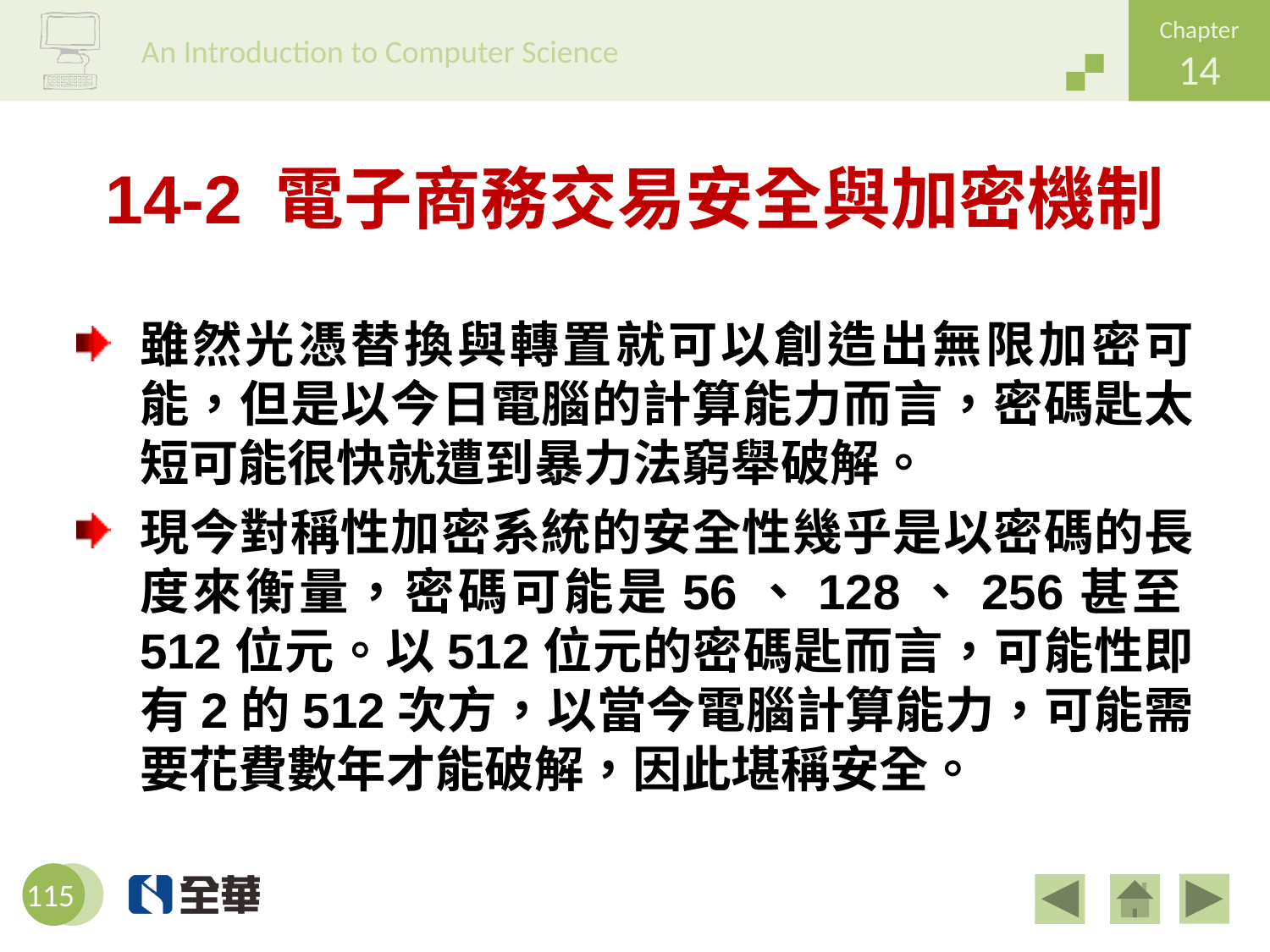

# 14-2 電子商務交易安全與加密機制
雖然光憑替換與轉置就可以創造出無限加密可能，但是以今日電腦的計算能力而言，密碼匙太短可能很快就遭到暴力法窮舉破解。
現今對稱性加密系統的安全性幾乎是以密碼的長度來衡量，密碼可能是56、128、256甚至512位元。以512位元的密碼匙而言，可能性即有2的512次方，以當今電腦計算能力，可能需要花費數年才能破解，因此堪稱安全。